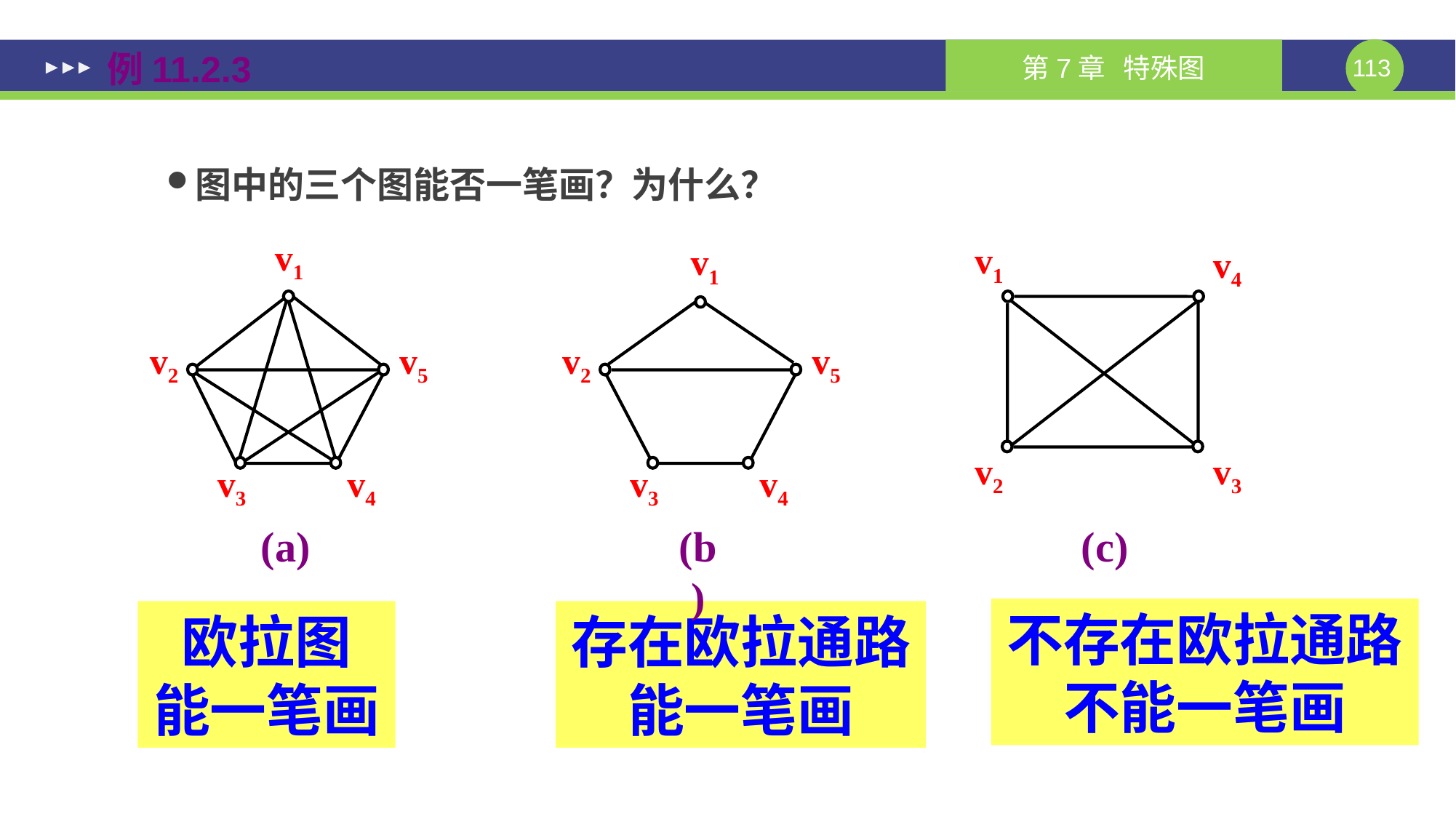

# 例11.2.3
图中的三个图能否一笔画？为什么？
v1
v1
v1
v4

v2
v5
v2
v5

v2
v3

v3
v4
v3
v4

(a)
(b)
(c)
不存在欧拉通路
不能一笔画
欧拉图
能一笔画
存在欧拉通路
能一笔画